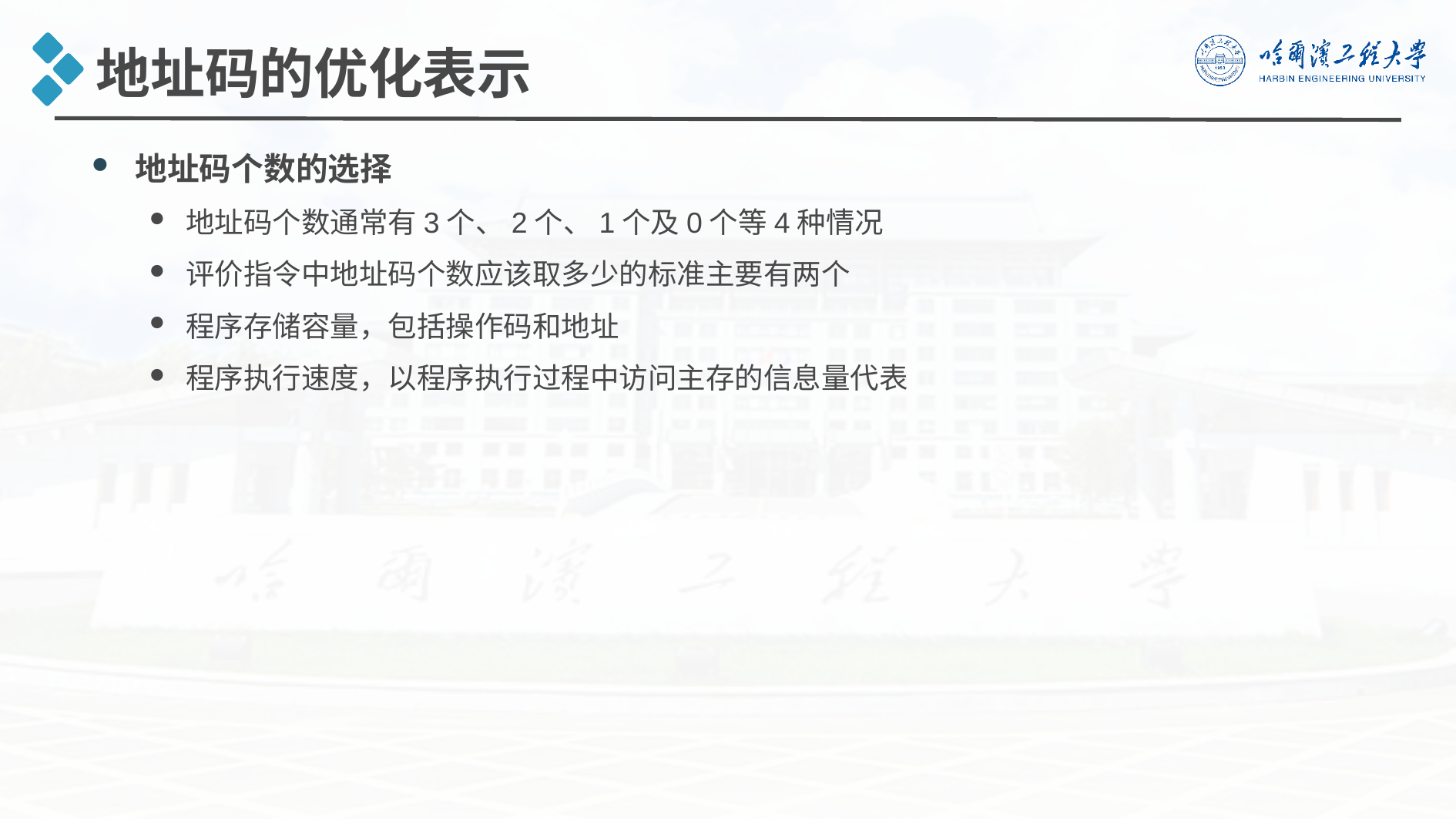

地址码的优化表示

地址码个数的选择
地址码个数通常有3个、2个、1个及0个等4种情况
评价指令中地址码个数应该取多少的标准主要有两个
程序存储容量，包括操作码和地址
程序执行速度，以程序执行过程中访问主存的信息量代表